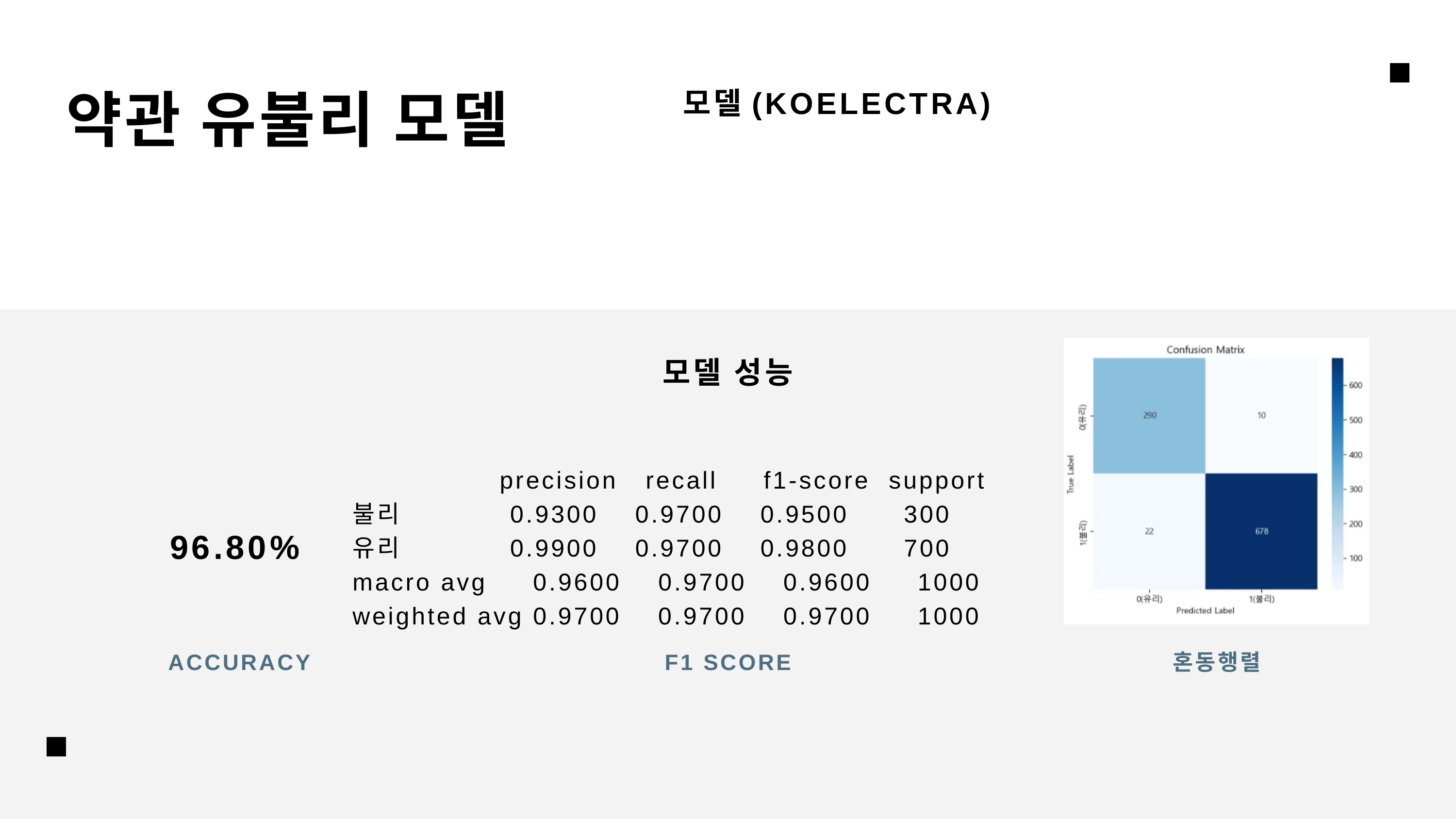

약관 유불리 모델
모델(KOELECTRA)

모델 성능
                precision   recall     f1-score  support
불리             0.9300    0.9700    0.9500      300
유리             0.9900    0.9700    0.9800      700
macro avg     0.9600    0.9700    0.9600     1000
weighted avg 0.9700    0.9700    0.9700     1000
96.80%
ACCURACY
F1 SCORE
혼동행렬